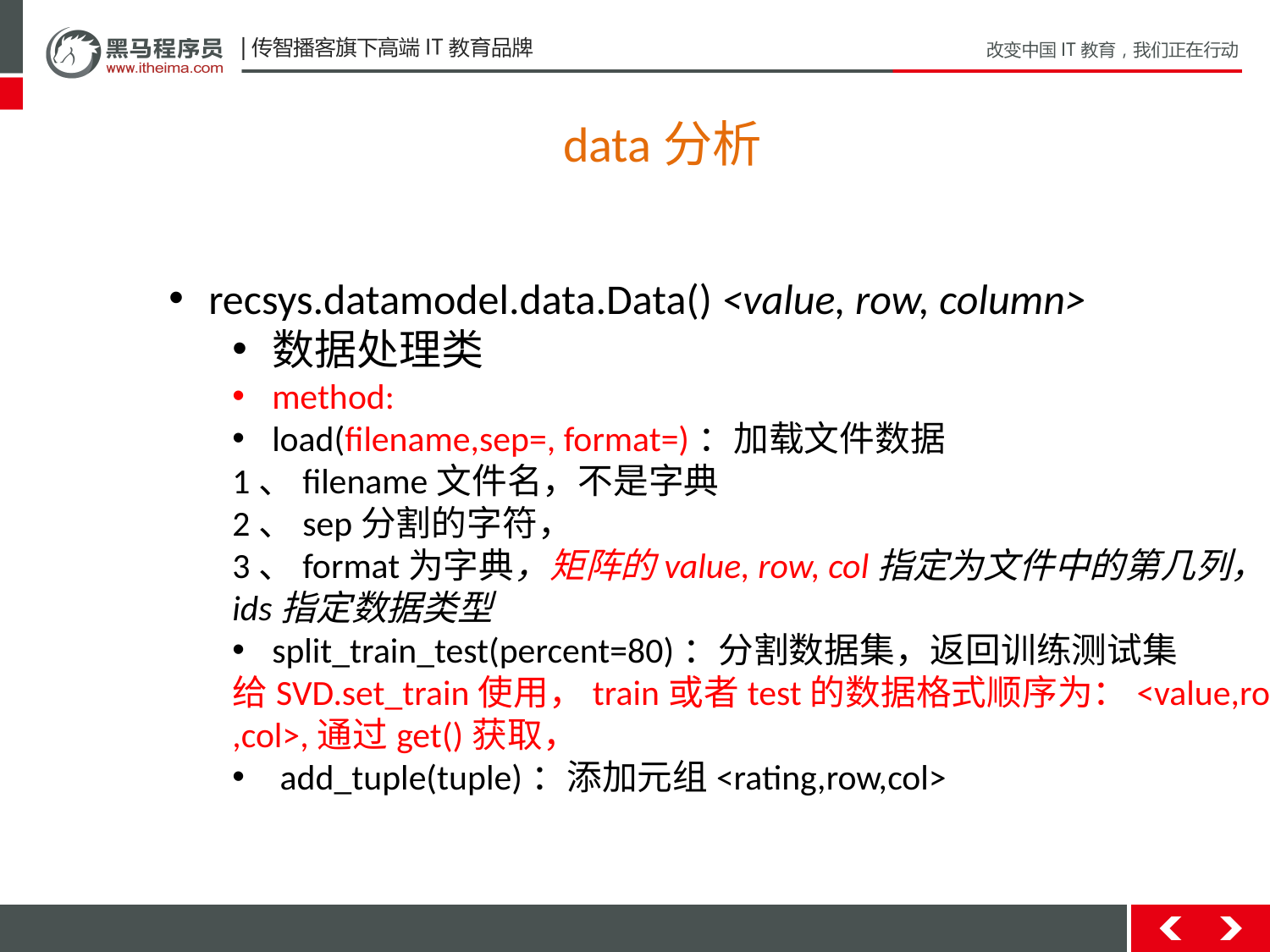

data分析
recsys.datamodel.data.Data() <value, row, column>
数据处理类
method:
load(filename,sep=, format=)：加载文件数据
1、filename文件名，不是字典
2、sep分割的字符，
3、format为字典，矩阵的value, row, col指定为文件中的第几列，
ids指定数据类型
split_train_test(percent=80)：分割数据集，返回训练测试集
给SVD.set_train使用，train或者test的数据格式顺序为：<value,row
,col>,通过get()获取，
add_tuple(tuple)：添加元组<rating,row,col>